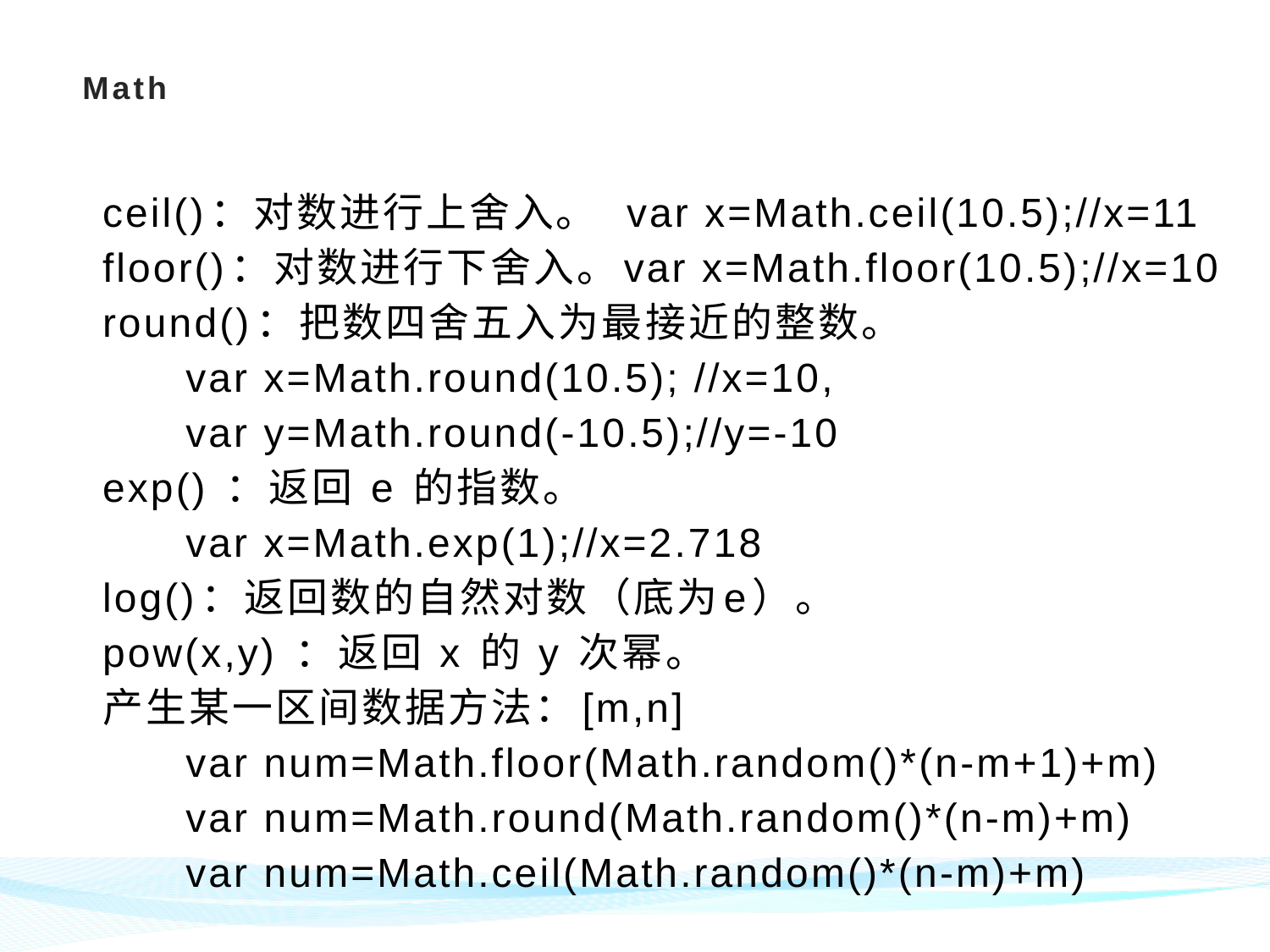

# Math
ceil()：对数进行上舍入。  var x=Math.ceil(10.5);//x=11
floor()：对数进行下舍入。var x=Math.floor(10.5);//x=10
round()：把数四舍五入为最接近的整数。
      var x=Math.round(10.5); //x=10,
      var y=Math.round(-10.5);//y=-10
exp() ：返回 e 的指数。
      var x=Math.exp(1);//x=2.718
log()：返回数的自然对数（底为e）。
pow(x,y) ：返回 x 的 y 次幂。
产生某一区间数据方法：[m,n]
      var num=Math.floor(Math.random()*(n-m+1)+m)
      var num=Math.round(Math.random()*(n-m)+m)
      var num=Math.ceil(Math.random()*(n-m)+m)